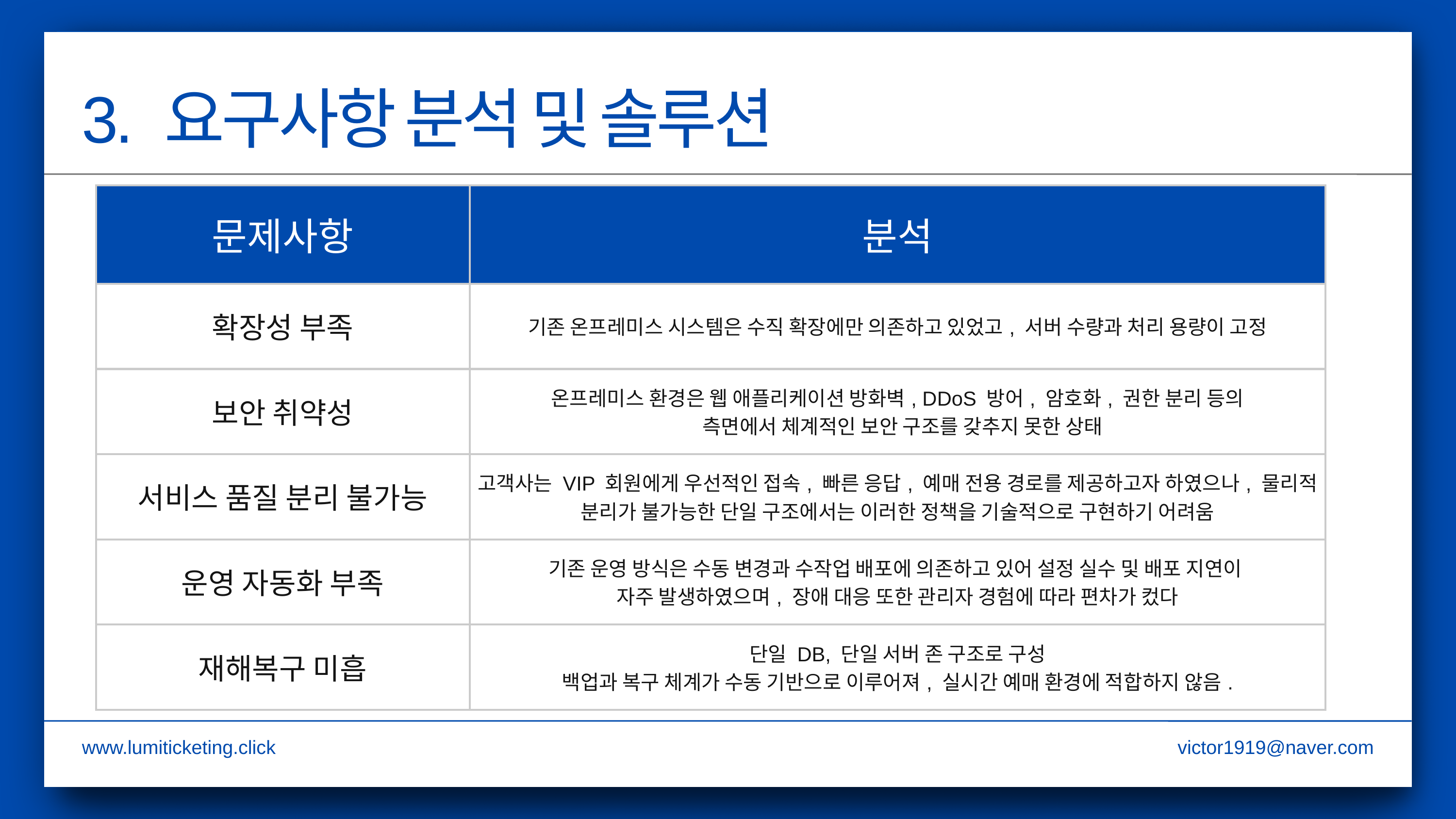

3. 요구사항 분석 및 솔루션

| 문제사항 | 분석 |
| --- | --- |
| 확장성 부족 | 기존 온프레미스 시스템은 수직 확장에만 의존하고 있었고, 서버 수량과 처리 용량이 고정 |
| 보안 취약성 | 온프레미스 환경은 웹 애플리케이션 방화벽, DDoS 방어, 암호화, 권한 분리 등의 측면에서 체계적인 보안 구조를 갖추지 못한 상태 |
| 서비스 품질 분리 불가능 | 고객사는 VIP 회원에게 우선적인 접속, 빠른 응답, 예매 전용 경로를 제공하고자 하였으나, 물리적 분리가 불가능한 단일 구조에서는 이러한 정책을 기술적으로 구현하기 어려움 |
| 운영 자동화 부족 | 기존 운영 방식은 수동 변경과 수작업 배포에 의존하고 있어 설정 실수 및 배포 지연이 자주 발생하였으며, 장애 대응 또한 관리자 경험에 따라 편차가 컸다 |
| 재해복구 미흡 | 단일 DB, 단일 서버 존 구조로 구성 백업과 복구 체계가 수동 기반으로 이루어져, 실시간 예매 환경에 적합하지 않음. |

www.lumiticketing.click
victor1919@naver.com